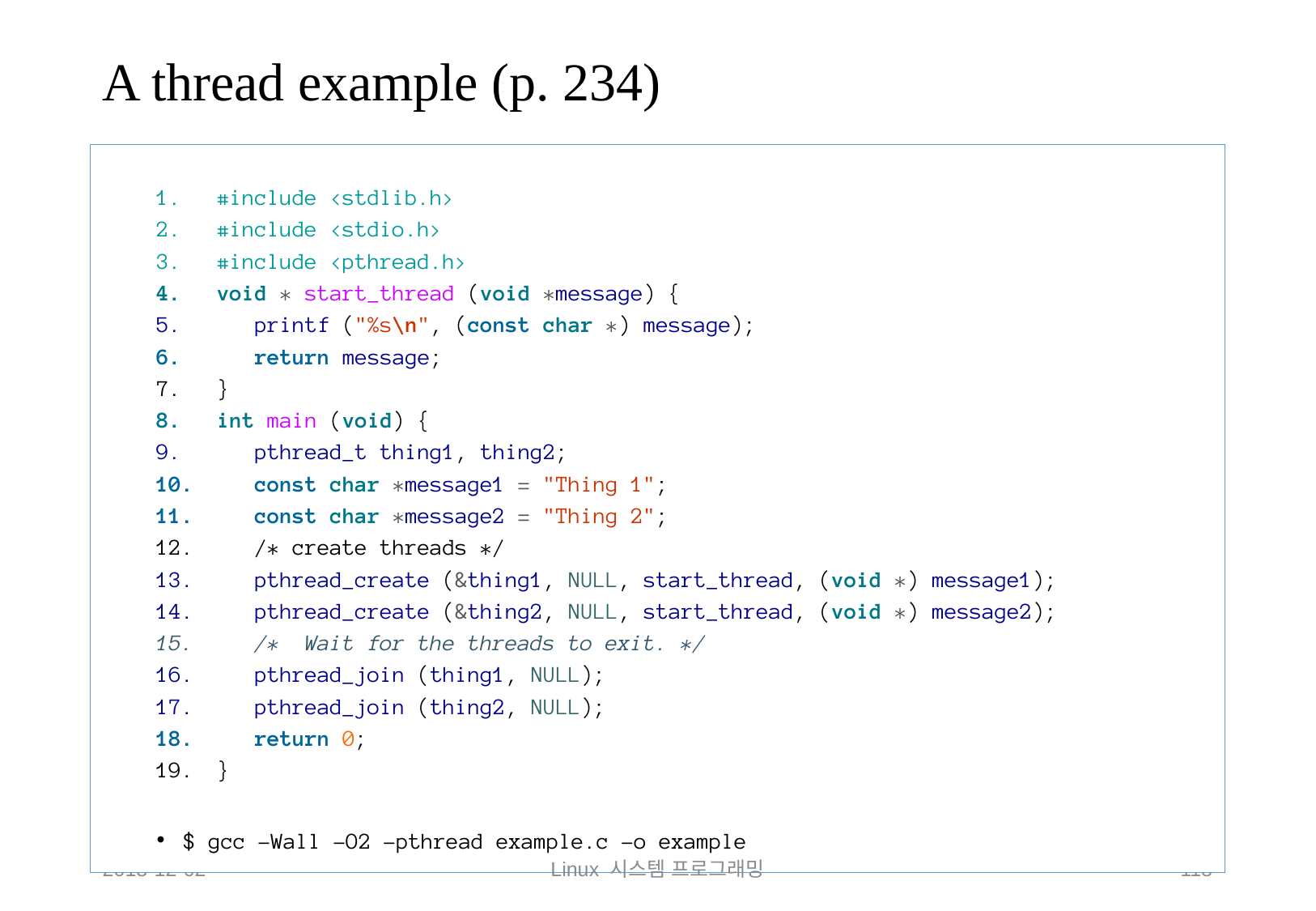

# A thread example (p. 234)

#include <stdlib.h>
#include <stdio.h>
#include <pthread.h>
void * start_thread (void *message) {
   printf ("%s\n", (const char *) message);
   return message;
}
int main (void) {
   pthread_t thing1, thing2;
   const char *message1 = "Thing 1";
   const char *message2 = "Thing 2";
   /* create threads */
   pthread_create (&thing1, NULL, start_thread, (void *) message1);
   pthread_create (&thing2, NULL, start_thread, (void *) message2);
   /*  Wait for the threads to exit. */
   pthread_join (thing1, NULL);
   pthread_join (thing2, NULL);
   return 0;
}

$ gcc -Wall -O2 -pthread example.c -o example
2018-12-02
Linux 시스템 프로그래밍
118